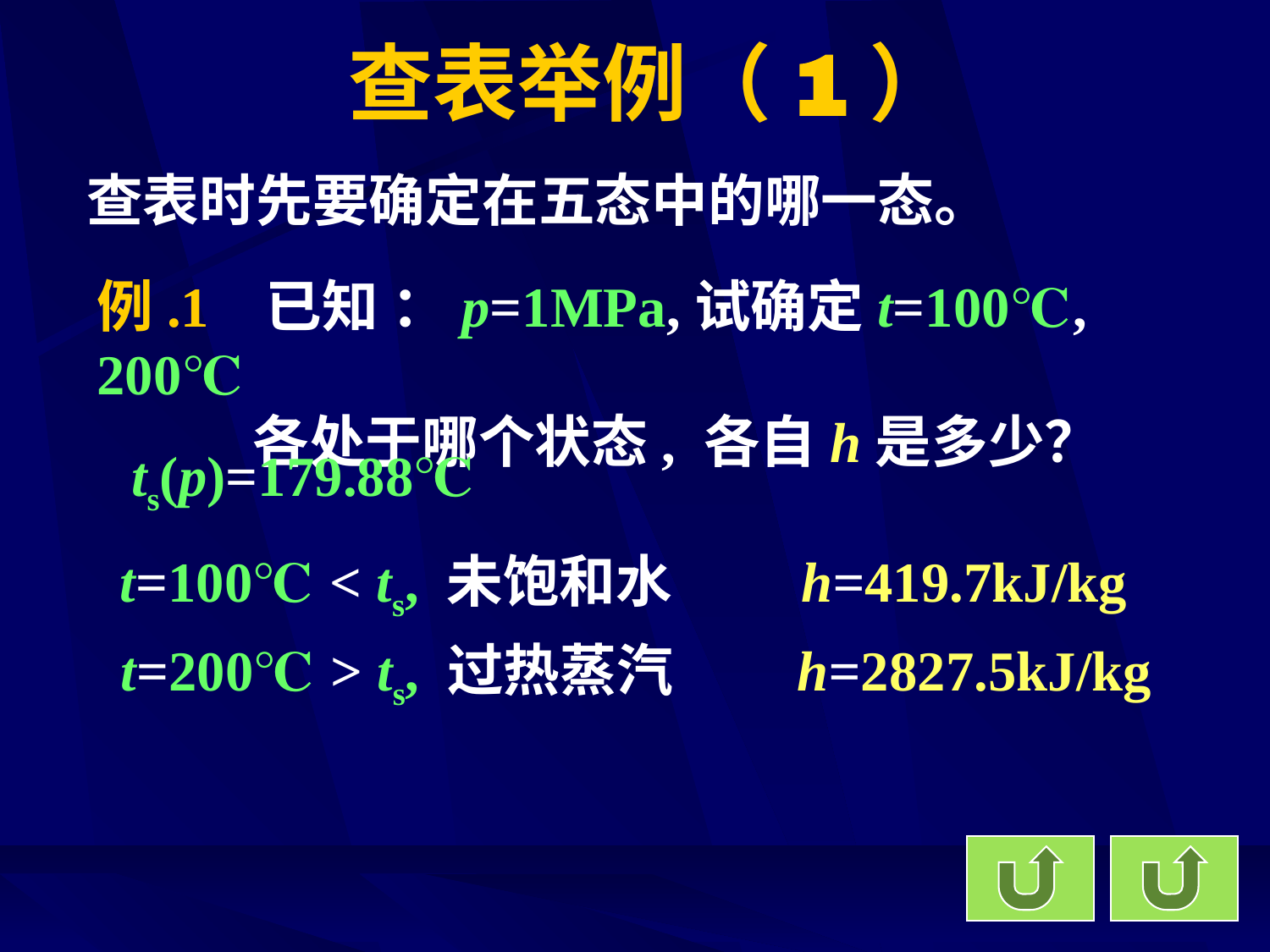

# 查表举例（1）
查表时先要确定在五态中的哪一态。
例.1   已知 ：p=1MPa,试确定t=100℃,  200℃
           各处于哪个状态, 各自h是多少？
ts(p)=179.88℃
t=100℃ < ts, 未饱和水
h=419.7kJ/kg
t=200℃ > ts, 过热蒸汽
h=2827.5kJ/kg